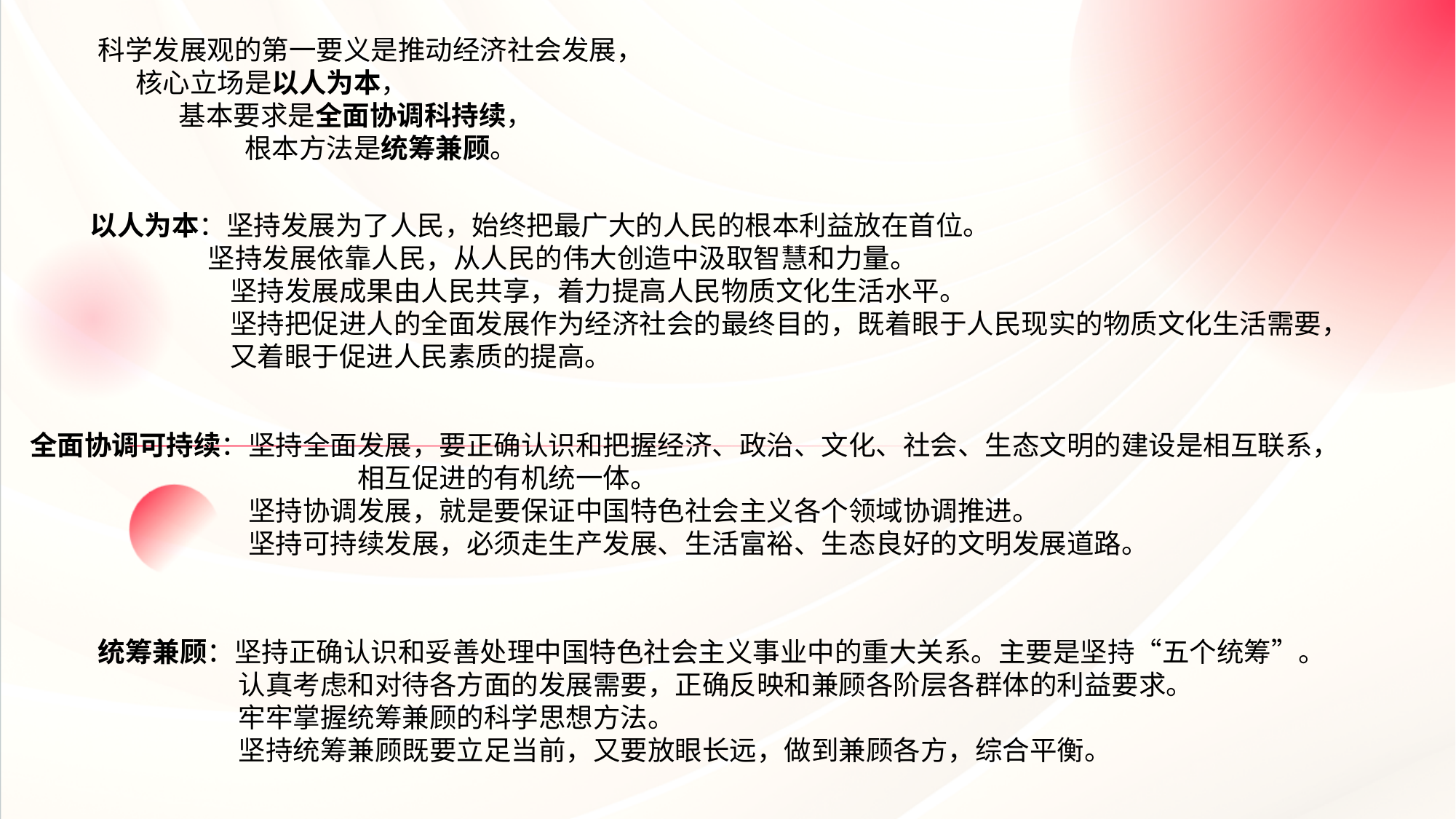

科学发展观的第一要义是推动经济社会发展，
     核心立场是以人为本，
            基本要求是全面协调科持续，
 	     根本方法是统筹兼顾。
以人为本：坚持发展为了人民，始终把最广大的人民的根本利益放在首位。
                  坚持发展依靠人民，从人民的伟大创造中汲取智慧和力量。
    坚持发展成果由人民共享，着力提高人民物质文化生活水平。
   	    坚持把促进人的全面发展作为经济社会的最终目的，既着眼于人民现实的物质文化生活需要，
    又着眼于促进人民素质的提高。
全面协调可持续：坚持全面发展，要正确认识和把握经济、政治、文化、社会、生态文明的建设是相互联系，                              		相互促进的有机统一体。
坚持协调发展，就是要保证中国特色社会主义各个领域协调推进。
坚持可持续发展，必须走生产发展、生活富裕、生态良好的文明发展道路。
统筹兼顾：坚持正确认识和妥善处理中国特色社会主义事业中的重大关系。主要是坚持“五个统筹”。
    认真考虑和对待各方面的发展需要，正确反映和兼顾各阶层各群体的利益要求。
    牢牢掌握统筹兼顾的科学思想方法。
  	    坚持统筹兼顾既要立足当前，又要放眼长远，做到兼顾各方，综合平衡。